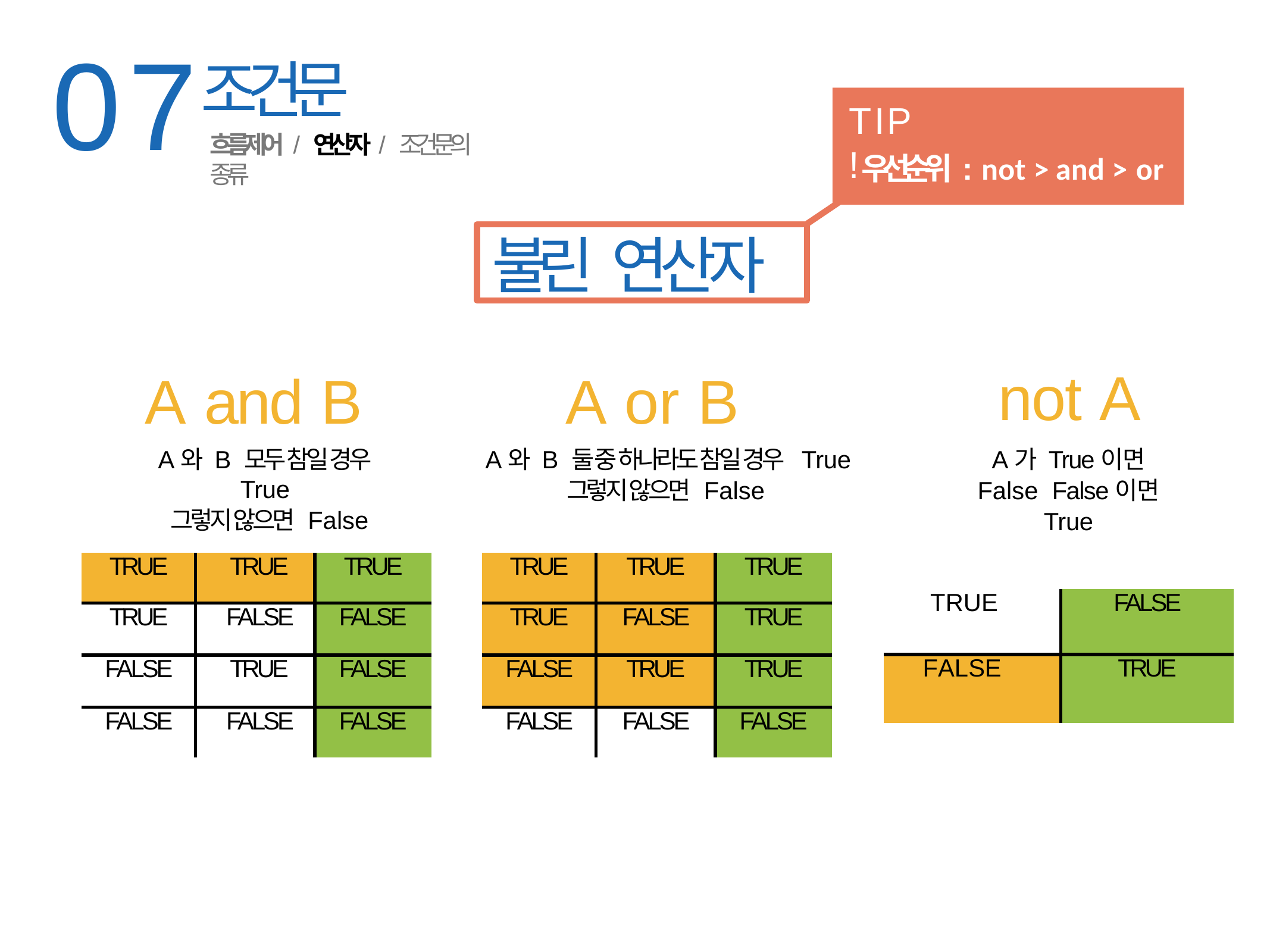

07
조건문
흐름제어  / 연산자 / 조건문의 종류

TIP!
우선순위  : not > and > or

불린 연산자
not A
A가 True이면 False  False이면 True
A and B
A와 B 모두 참일 경우 True
그렇지 않으면 False
A or B
A와 B 둘 중 하나라도 참일 경우  True
그렇지 않으면 False
| TRUE | TRUE | TRUE |
| --- | --- | --- |
| TRUE | FALSE | FALSE |
| FALSE | TRUE | FALSE |
| FALSE | FALSE | FALSE |
| TRUE | TRUE | TRUE |
| --- | --- | --- |
| TRUE | FALSE | TRUE |
| FALSE | TRUE | TRUE |
| FALSE | FALSE | FALSE |
| TRUE | FALSE |
| --- | --- |
| FALSE | TRUE |